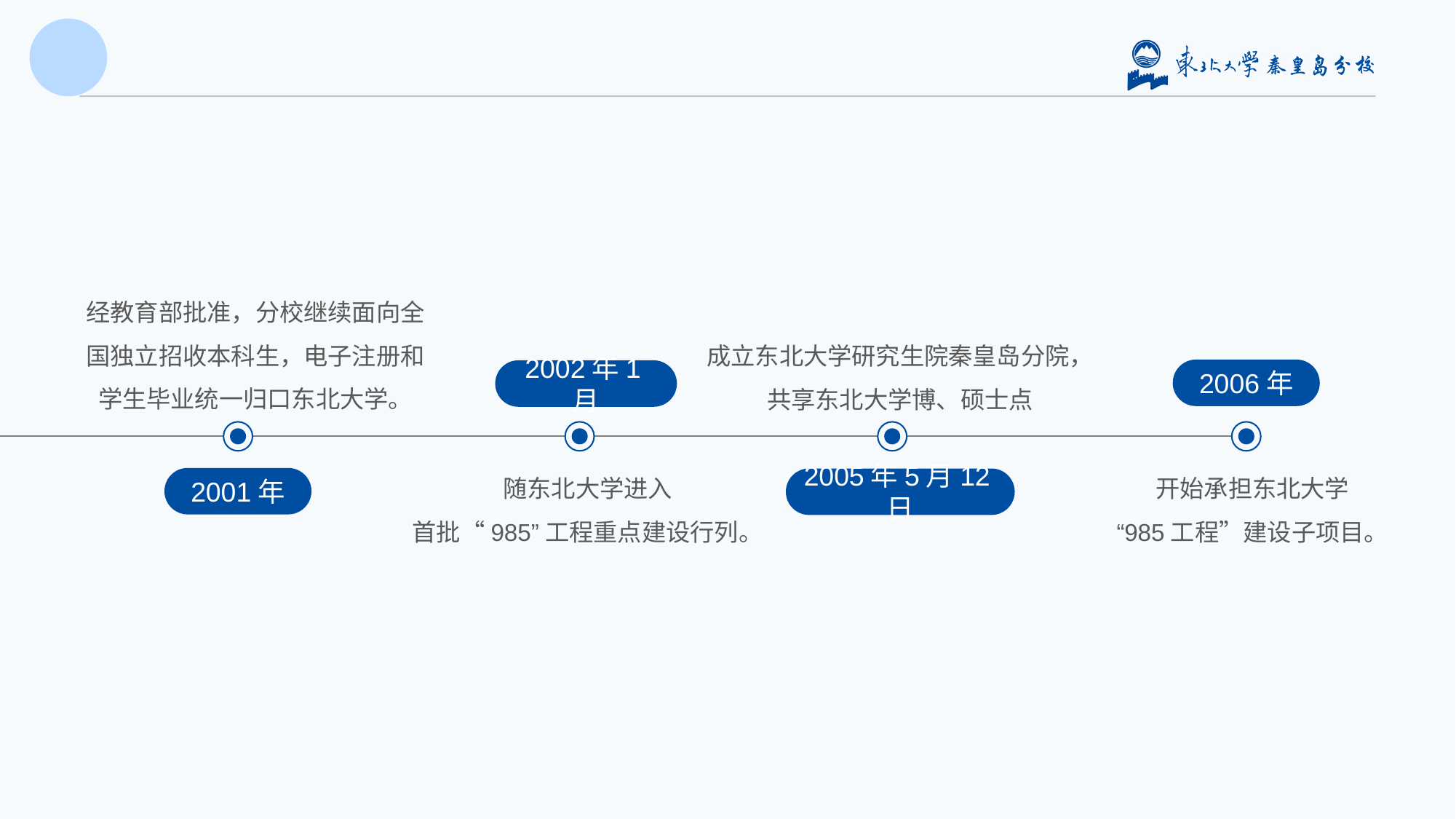

#
经教育部批准，分校继续面向全国独立招收本科生，电子注册和学生毕业统一归口东北大学。
成立东北大学研究生院秦皇岛分院，
共享东北大学博、硕士点
2006年
2002年1月

随东北大学进入
首批“985”工程重点建设行列。
开始承担东北大学
“985工程”建设子项目。
2001年
2005年5月12日